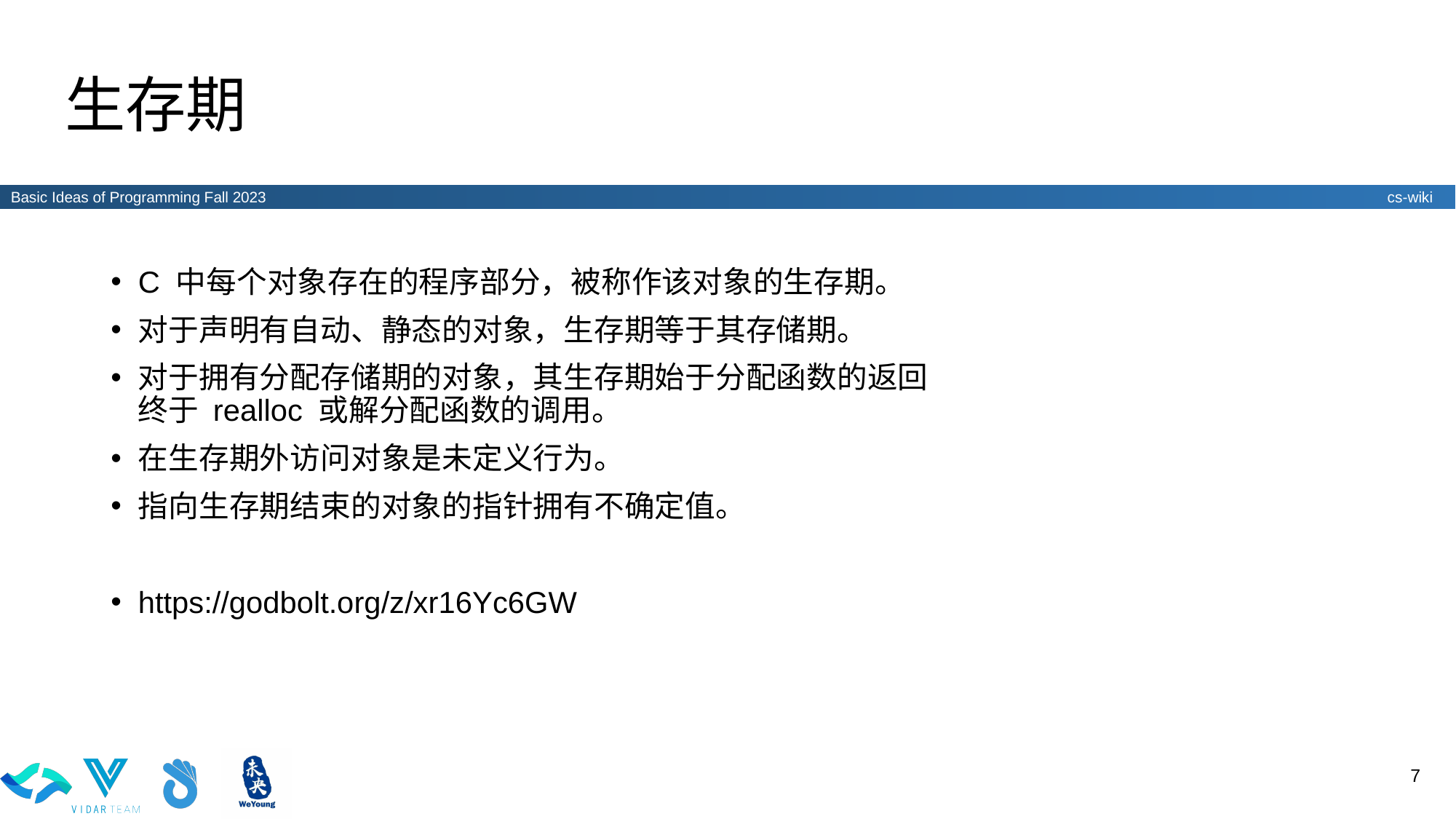

# 生存期
C 中每个对象存在的程序部分，被称作该对象的生存期。
对于声明有自动、静态的对象，生存期等于其存储期。
对于拥有分配存储期的对象，其生存期始于分配函数的返回终于 realloc 或解分配函数的调用。
在生存期外访问对象是未定义行为。
指向生存期结束的对象的指针拥有不确定值。

https://godbolt.org/z/xr16Yc6GW